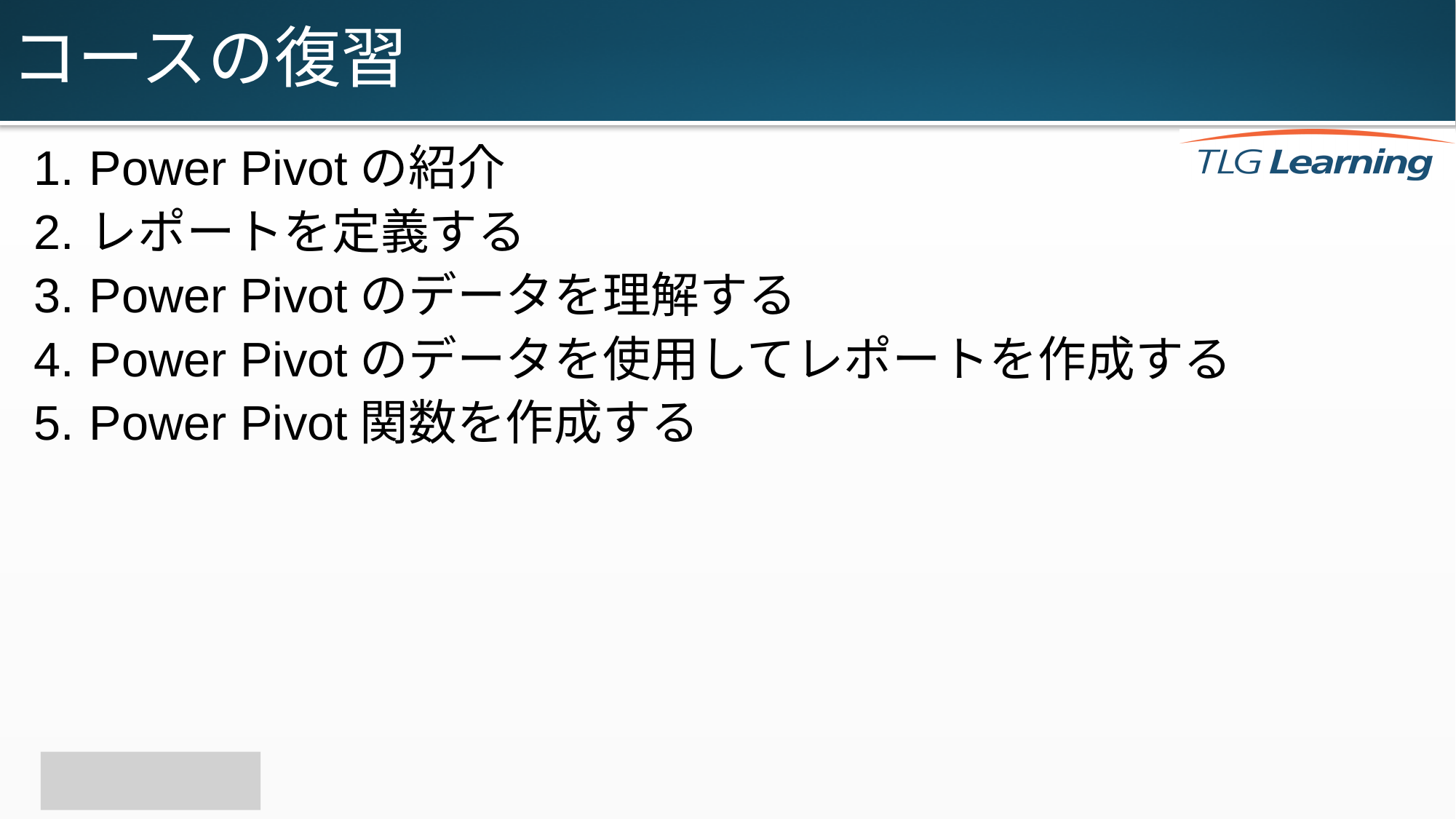

# コースの復習
Power Pivotの紹介
レポートを定義する
Power Pivotのデータを理解する
Power Pivotのデータを使用してレポートを作成する
Power Pivot関数を作成する